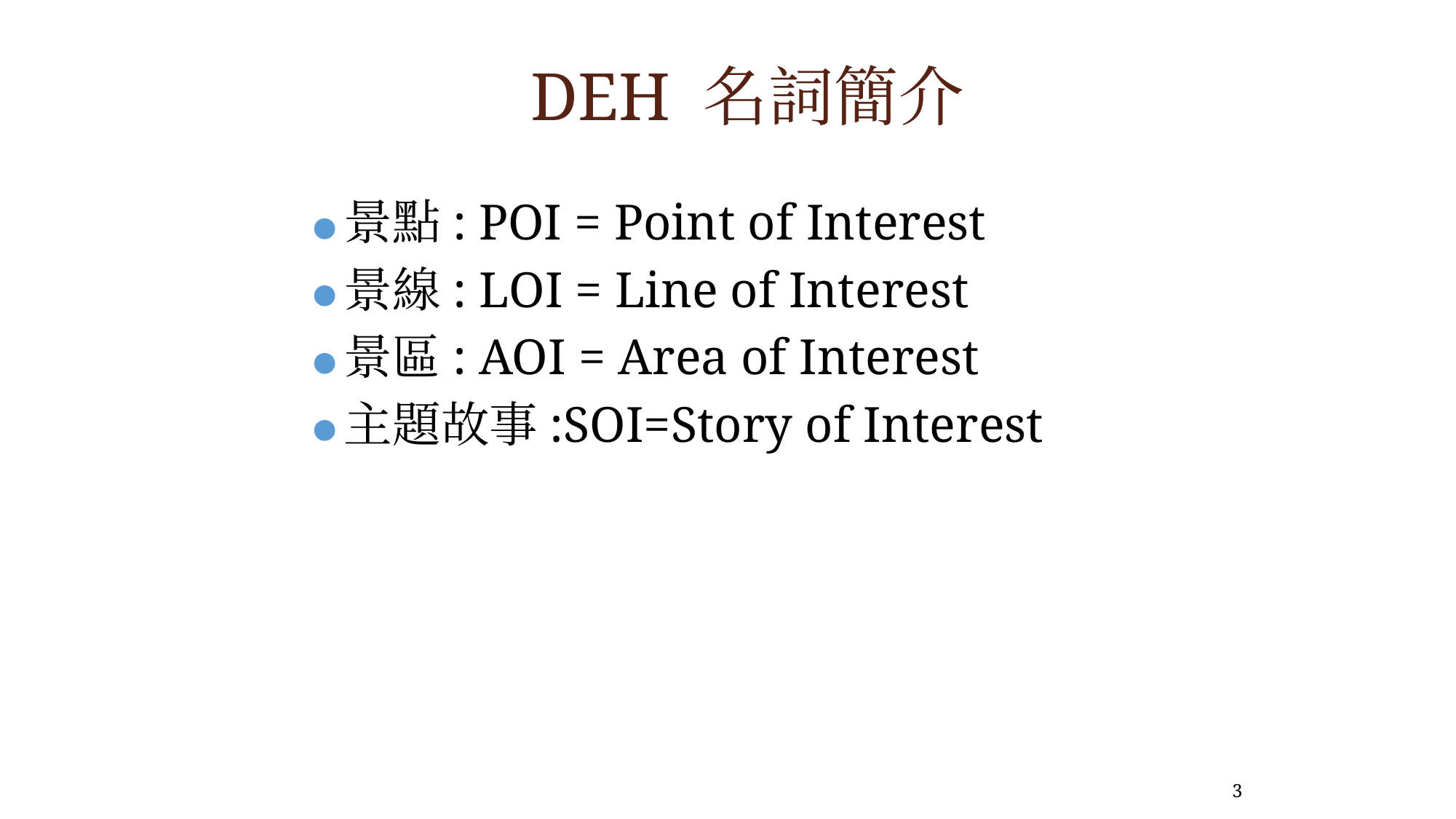

# DEH 名詞簡介
景點: POI = Point of Interest
景線: LOI = Line of Interest
景區: AOI = Area of Interest
主題故事:SOI=Story of Interest

3